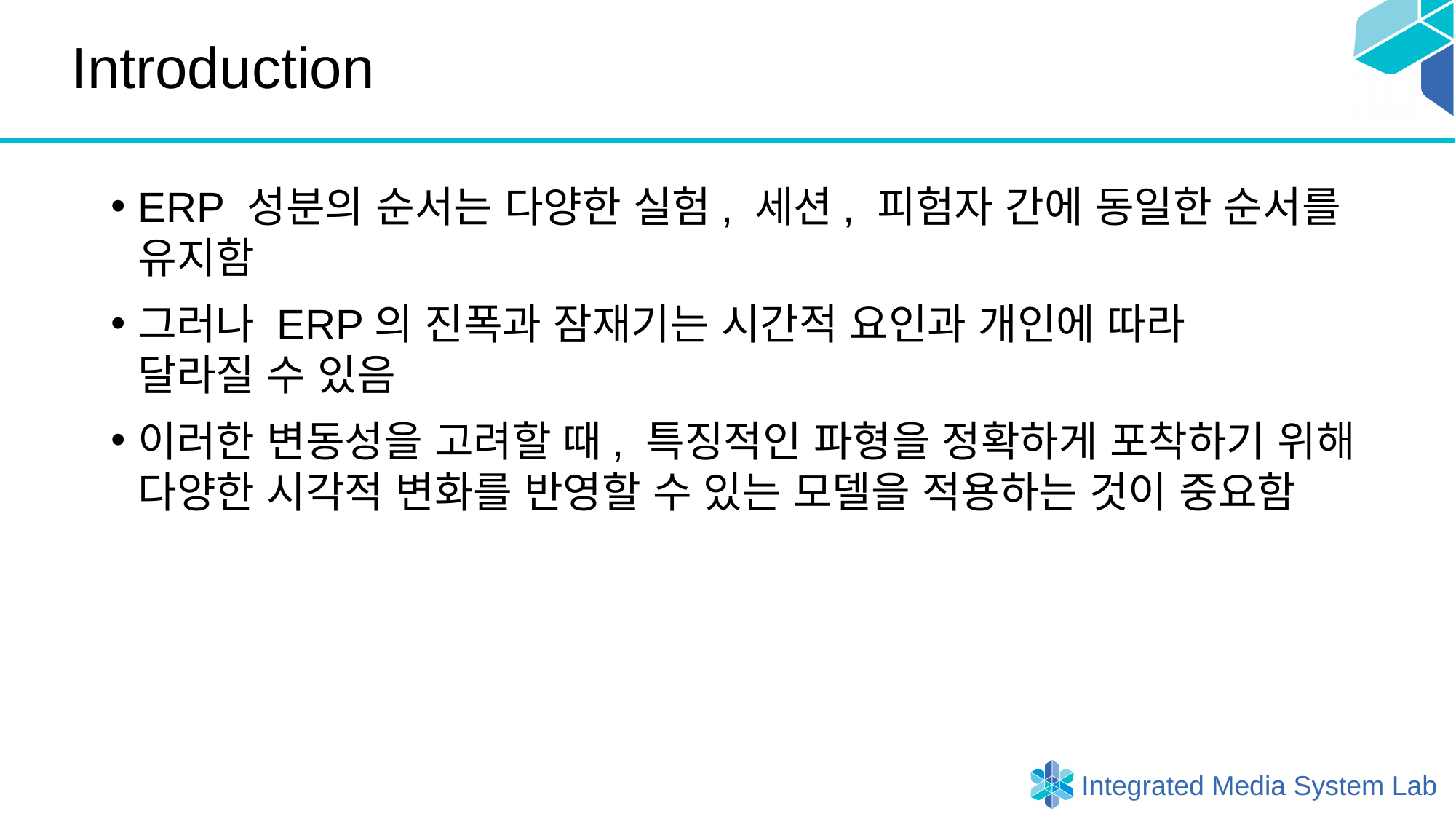

# Introduction
ERP 성분의 순서는 다양한 실험, 세션, 피험자 간에 동일한 순서를 유지함
그러나 ERP의 진폭과 잠재기는 시간적 요인과 개인에 따라
달라질 수 있음
이러한 변동성을 고려할 때, 특징적인 파형을 정확하게 포착하기 위해 다양한 시각적 변화를 반영할 수 있는 모델을 적용하는 것이 중요함